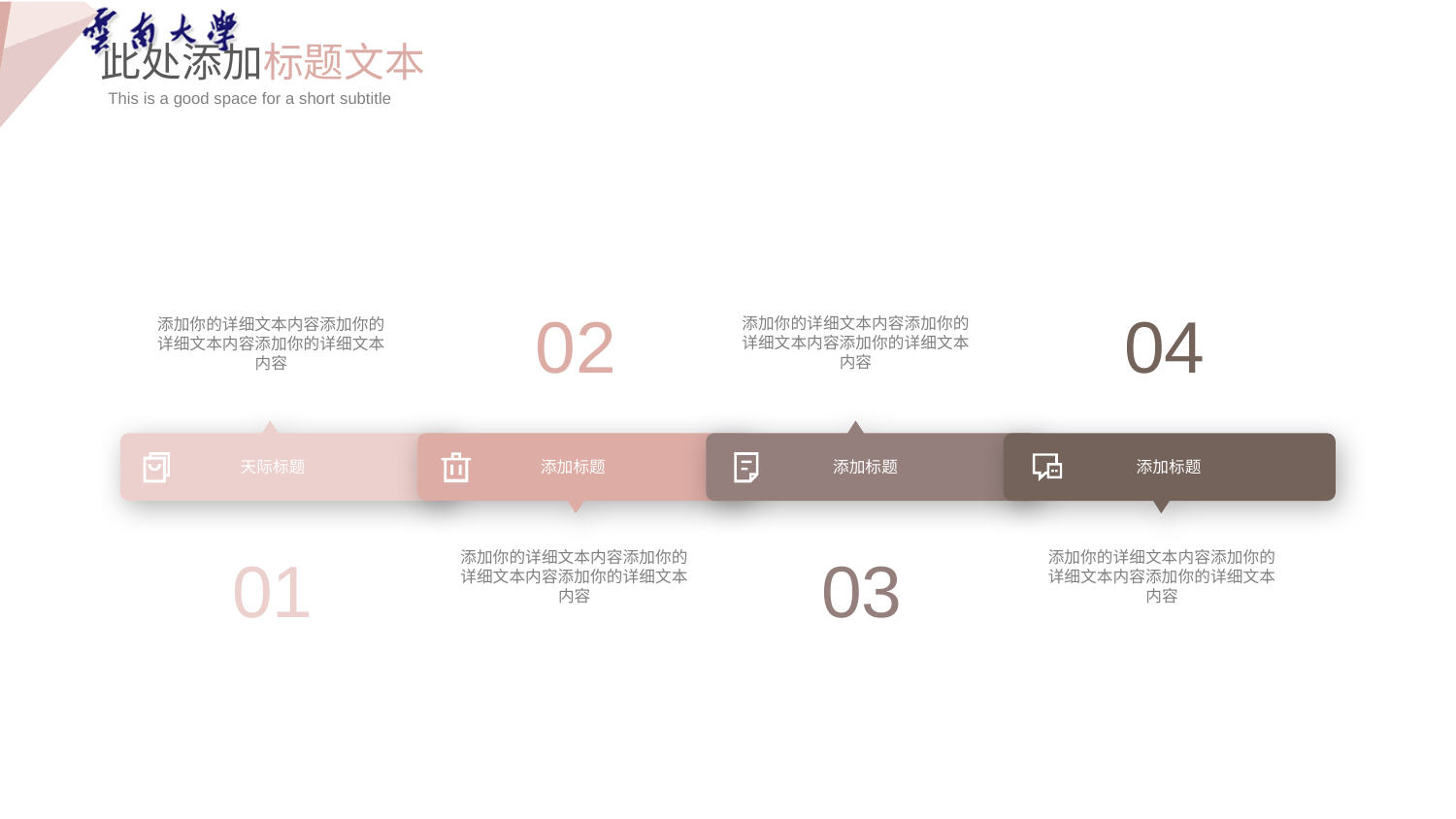

此处添加标题文本
This is a good space for a short subtitle
02
04
添加你的详细文本内容添加你的详细文本内容添加你的详细文本内容
添加你的详细文本内容添加你的详细文本内容添加你的详细文本内容

天际标题
添加标题
添加标题
添加标题

01
03
添加你的详细文本内容添加你的详细文本内容添加你的详细文本内容
添加你的详细文本内容添加你的详细文本内容添加你的详细文本内容